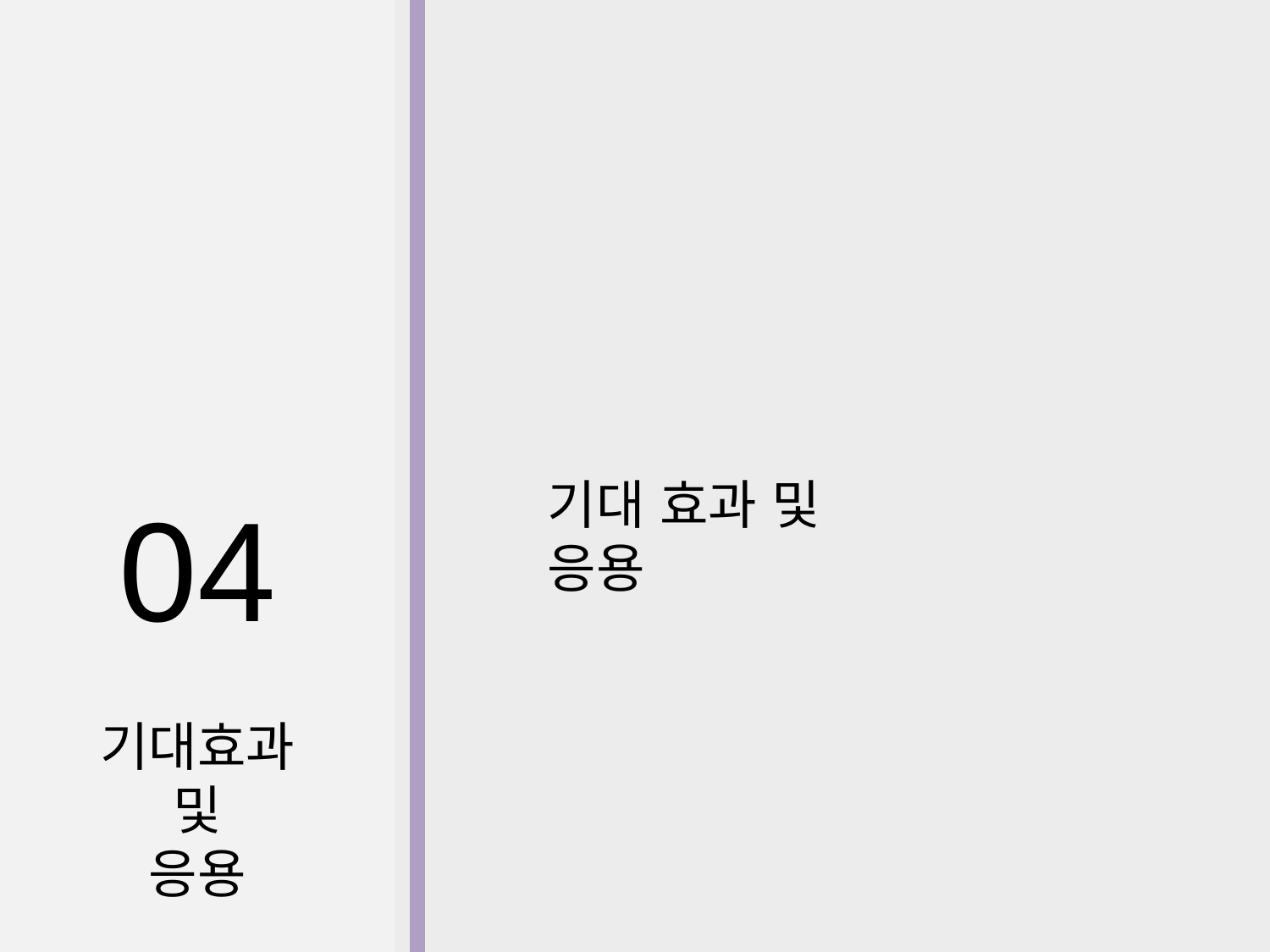

04

기대효과
및
응용

기대 효과 및 응용